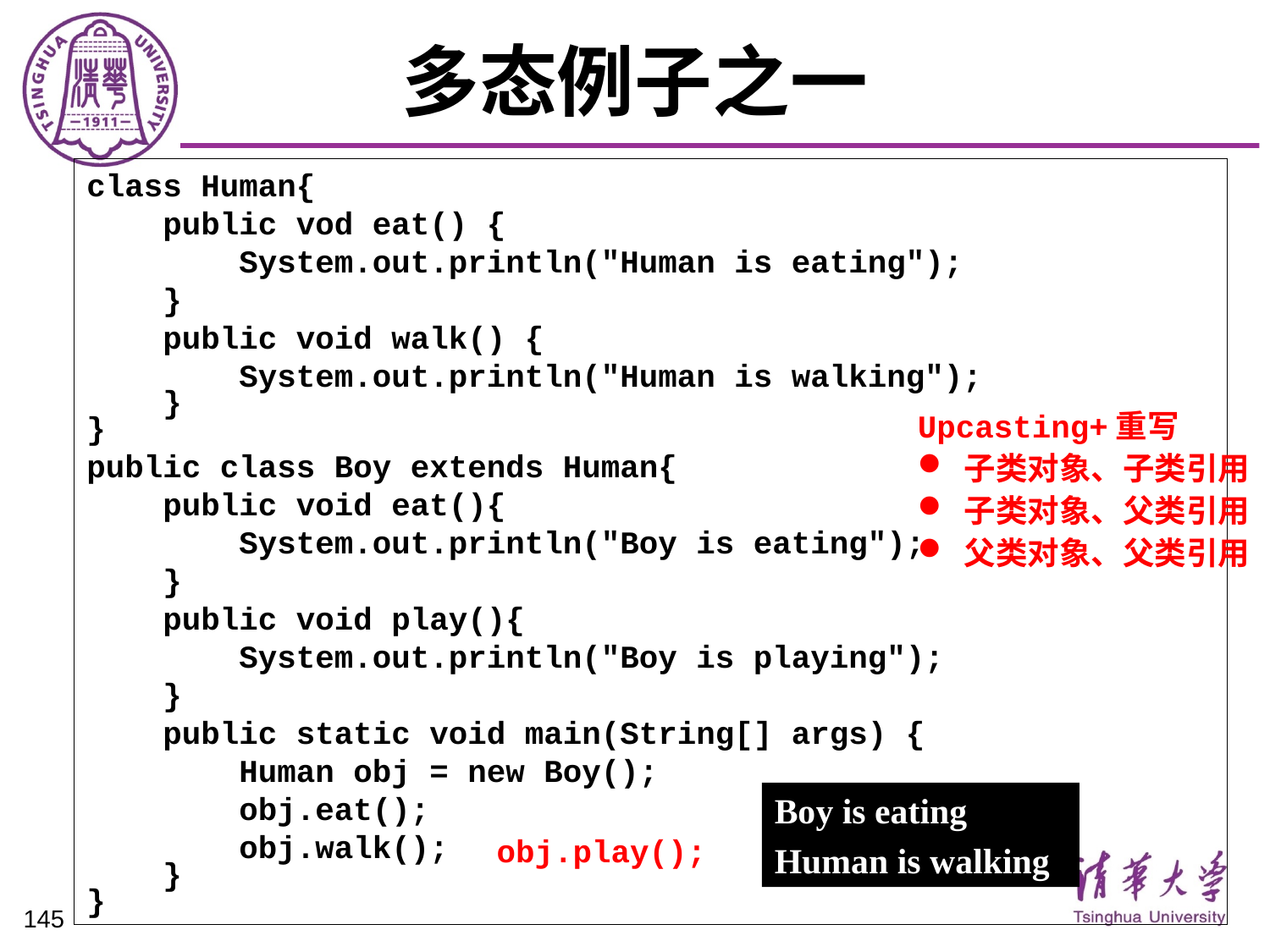

# 多态例子之一
class Human{
    public vod eat() {
        System.out.println("Human is eating");
    }
    public void walk() {
        System.out.println("Human is walking");
    }
}
public class Boy extends Human{
    public void eat(){
        System.out.println("Boy is eating");
    }
    public void play(){
        System.out.println("Boy is playing");
    }
    public static void main(String[] args) {
        Human obj = new Boy();
        obj.eat();
        obj.walk();
    }
}
Upcasting+重写
 子类对象、子类引用
 子类对象、父类引用
 父类对象、父类引用
Boy is eating
Human is walking
obj.play();
145